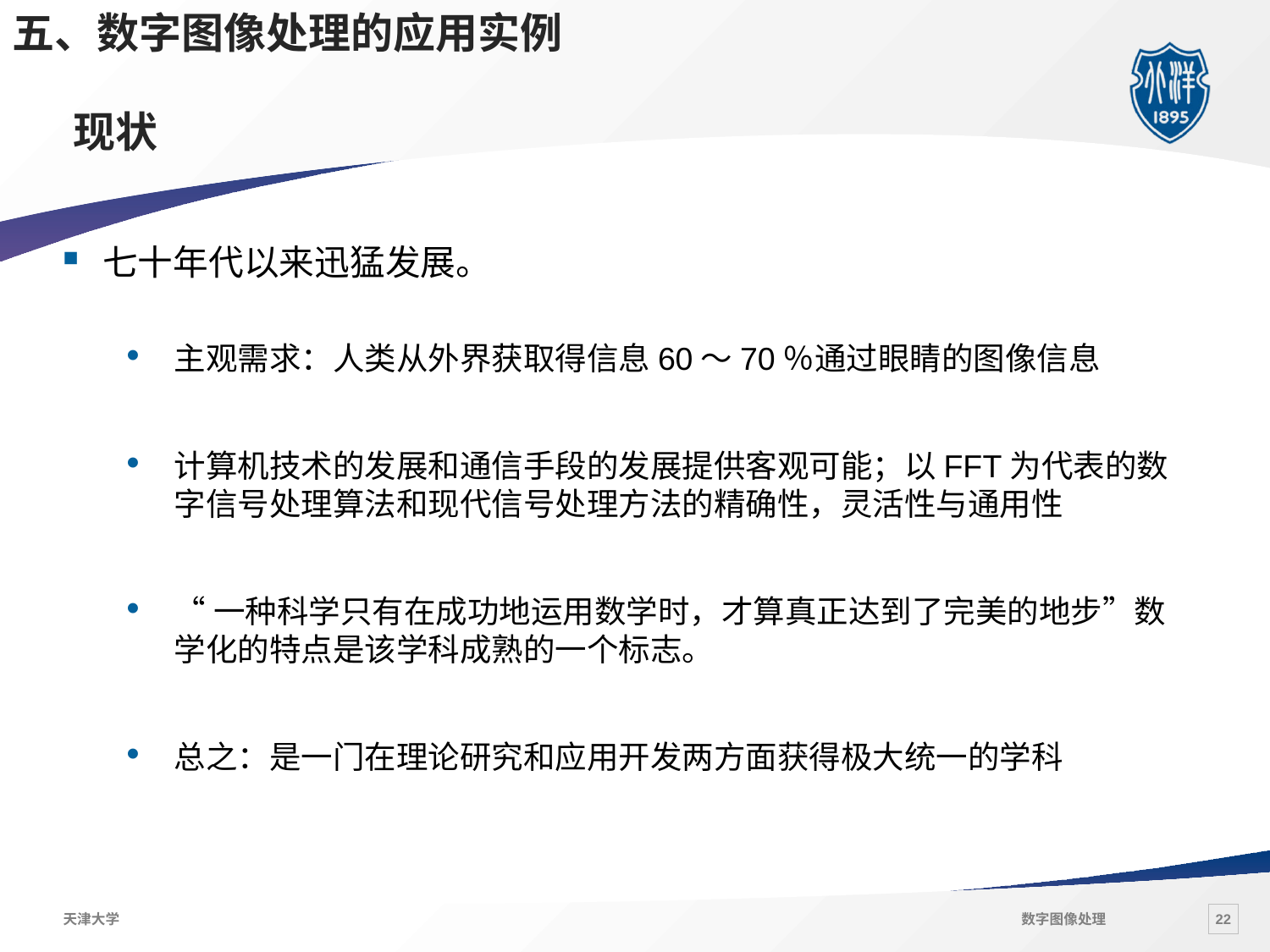

五、数字图像处理的应用实例

# 现状
七十年代以来迅猛发展。

主观需求：人类从外界获取得信息60～70％通过眼睛的图像信息

计算机技术的发展和通信手段的发展提供客观可能；以FFT为代表的数字信号处理算法和现代信号处理方法的精确性，灵活性与通用性

“一种科学只有在成功地运用数学时，才算真正达到了完美的地步”数学化的特点是该学科成熟的一个标志。

总之：是一门在理论研究和应用开发两方面获得极大统一的学科